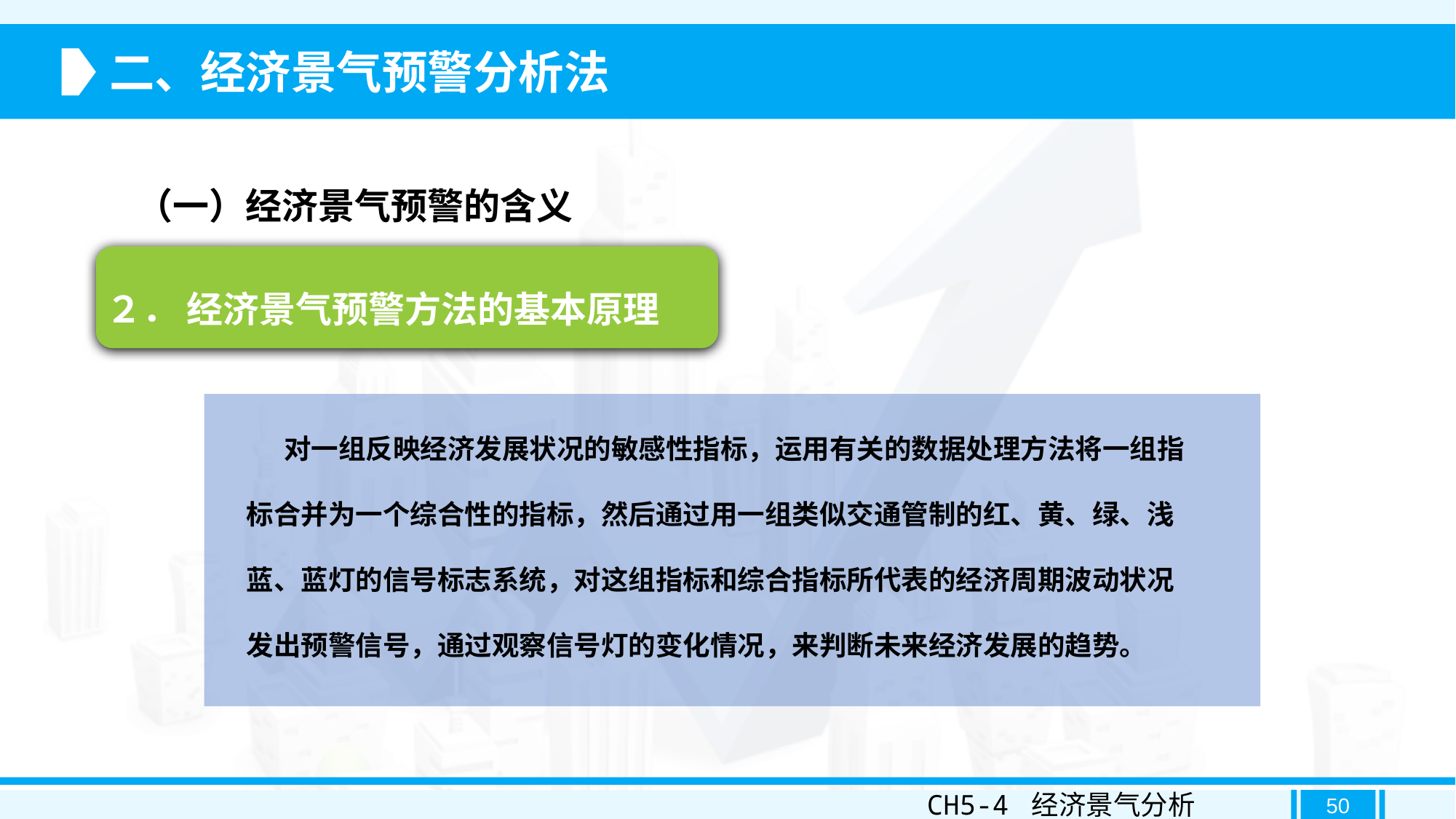

二、经济景气预警分析法

（一）经济景气预警的含义
２． 经济景气预警方法的基本原理

     对一组反映经济发展状况的敏感性指标，运用有关的数据处理方法将一组指标合并为一个综合性的指标，然后通过用一组类似交通管制的红、黄、绿、浅蓝、蓝灯的信号标志系统，对这组指标和综合指标所代表的经济周期波动状况发出预警信号，通过观察信号灯的变化情况，来判断未来经济发展的趋势。
CH5-4 经济景气分析
50